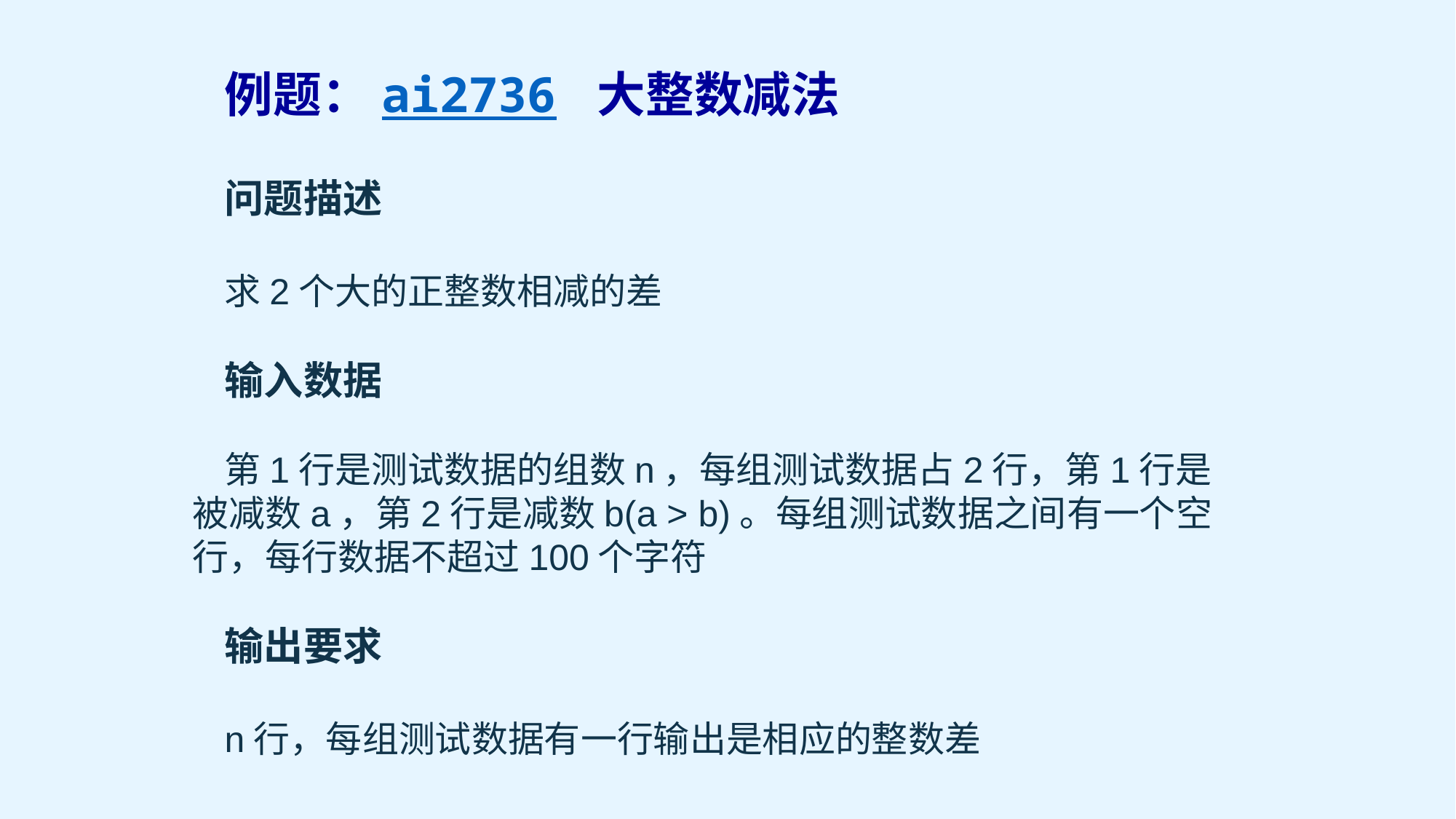

例题：ai2736 大整数减法

问题描述

求2个大的正整数相减的差

输入数据

第1行是测试数据的组数n，每组测试数据占2行，第1行是被减数a，第2行是减数b(a > b)。每组测试数据之间有一个空行，每行数据不超过100个字符

输出要求

n行，每组测试数据有一行输出是相应的整数差